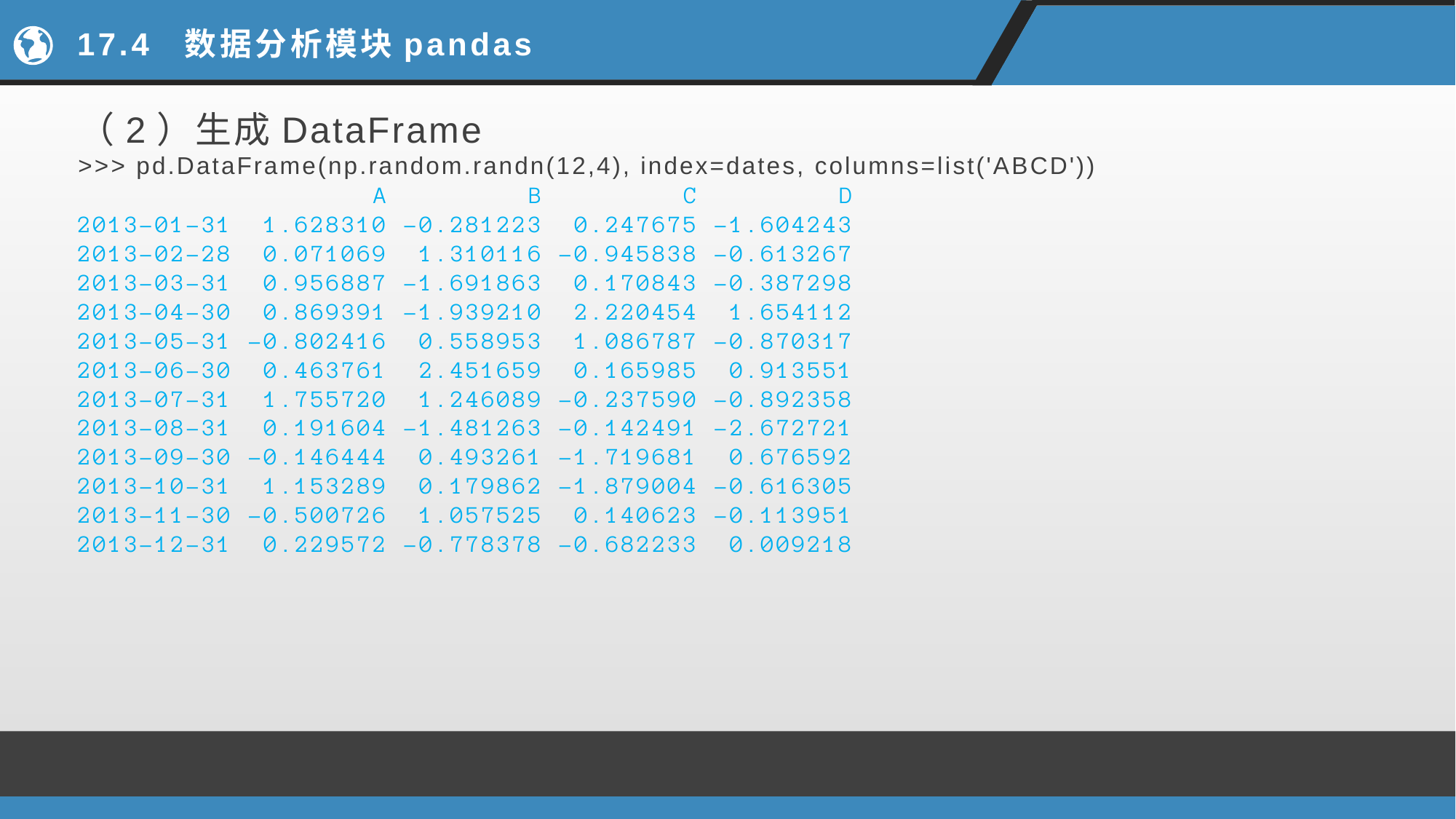

# 17.4  数据分析模块pandas

（2）生成DataFrame
>>> pd.DataFrame(np.random.randn(12,4), index=dates, columns=list('ABCD'))
                   A         B         C         D
2013-01-31  1.628310 -0.281223  0.247675 -1.604243
2013-02-28  0.071069  1.310116 -0.945838 -0.613267
2013-03-31  0.956887 -1.691863  0.170843 -0.387298
2013-04-30  0.869391 -1.939210  2.220454  1.654112
2013-05-31 -0.802416  0.558953  1.086787 -0.870317
2013-06-30  0.463761  2.451659  0.165985  0.913551
2013-07-31  1.755720  1.246089 -0.237590 -0.892358
2013-08-31  0.191604 -1.481263 -0.142491 -2.672721
2013-09-30 -0.146444  0.493261 -1.719681  0.676592
2013-10-31  1.153289  0.179862 -1.879004 -0.616305
2013-11-30 -0.500726  1.057525  0.140623 -0.113951
2013-12-31  0.229572 -0.778378 -0.682233  0.009218